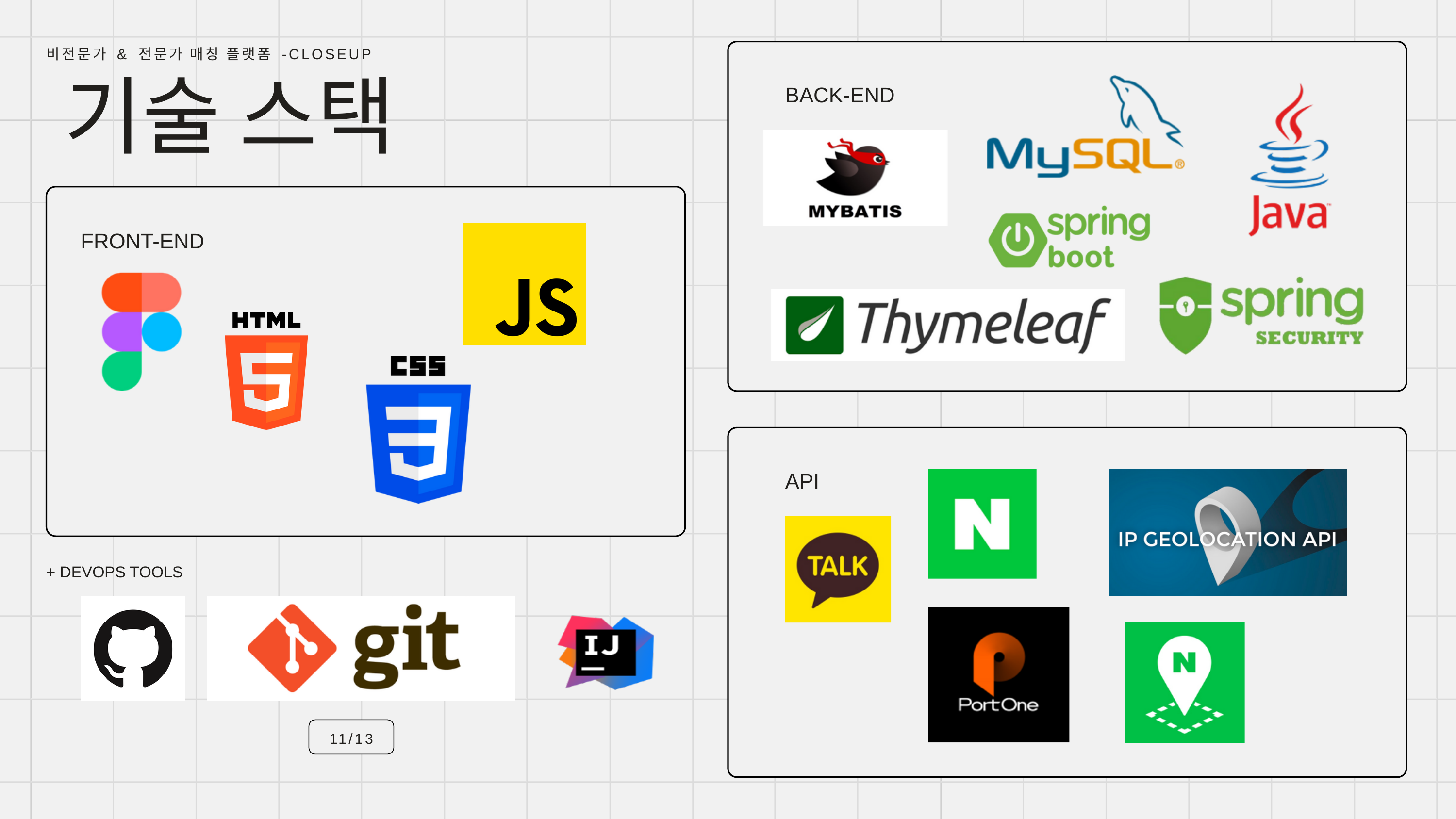

비전문가 & 전문가 매칭 플랫폼 -CLOSEUP

BACK-END
기술 스택

FRONT-END

API

+ DEVOPS TOOLS

11/13